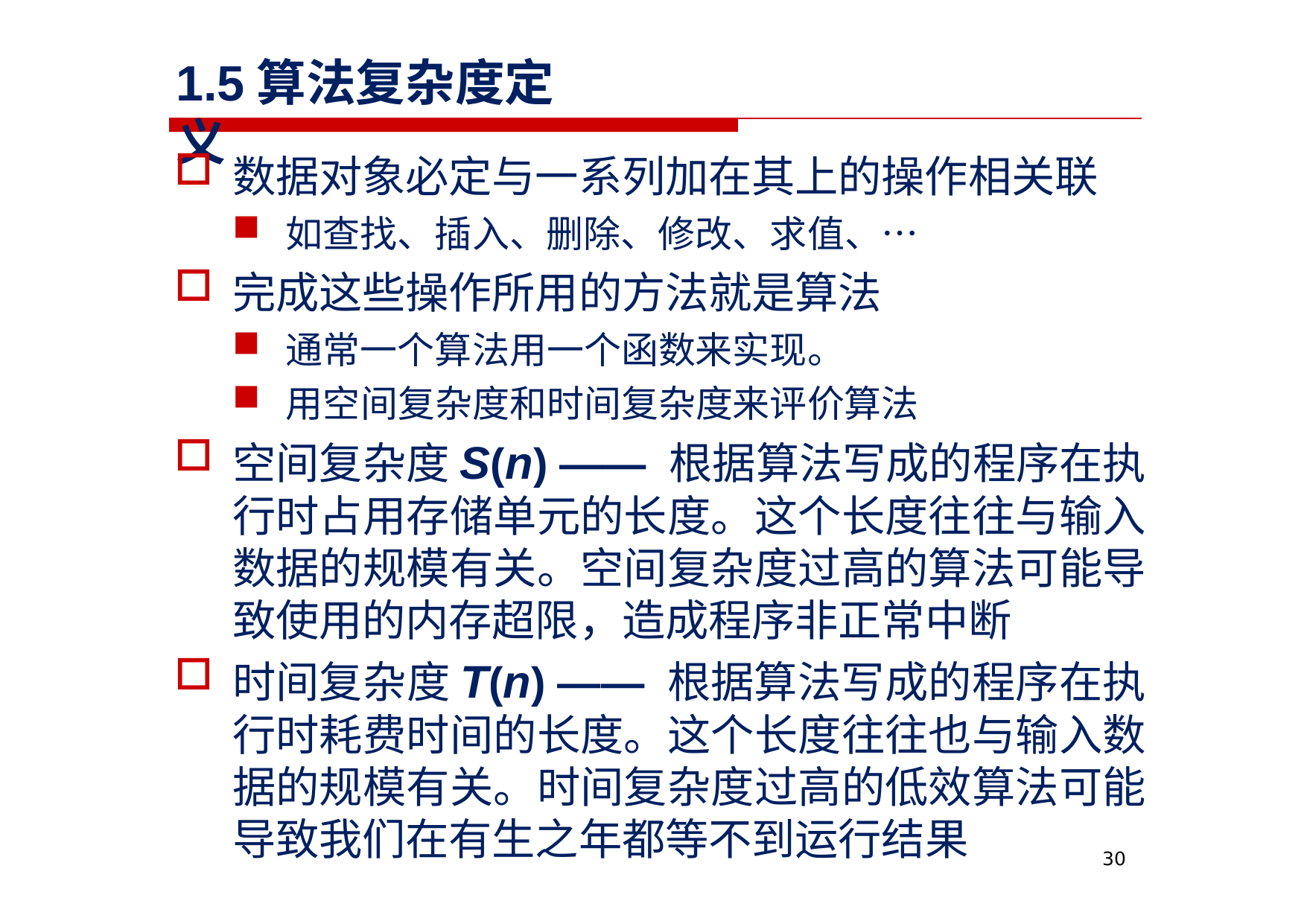

# 1.5算法复杂度定义
数据对象必定与一系列加在其上的操作相关联
如查找、插入、删除、修改、求值、…
完成这些操作所用的方法就是算法
通常一个算法用一个函数来实现。
用空间复杂度和时间复杂度来评价算法
空间复杂度S(n) —— 根据算法写成的程序在执 行时占用存储单元的长度。这个长度往往与输入 数据的规模有关。空间复杂度过高的算法可能导 致使用的内存超限，造成程序非正常中断
时间复杂度T(n) —— 根据算法写成的程序在执 行时耗费时间的长度。这个长度往往也与输入数 据的规模有关。时间复杂度过高的低效算法可能 导致我们在有生之年都等不到运行结果
30